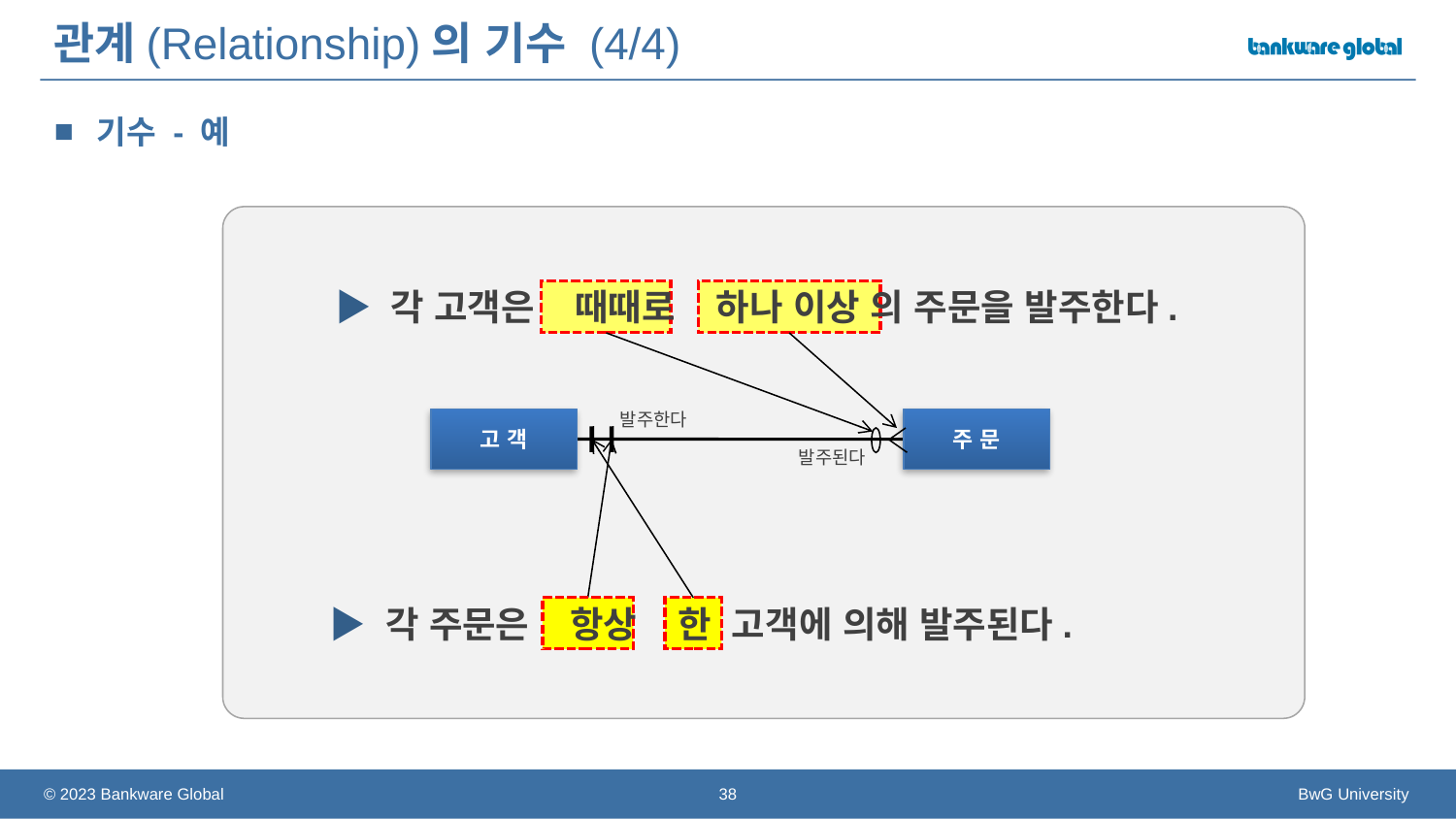

# 관계(Relationship)의 기수 (4/4)
기수 - 예

▶ 각 고객은    때때로    하나 이상 의 주문을 발주한다.
발주한다
고 객
주 문

발주된다

▶ 각 주문은    항상    한  고객에 의해 발주된다.
38